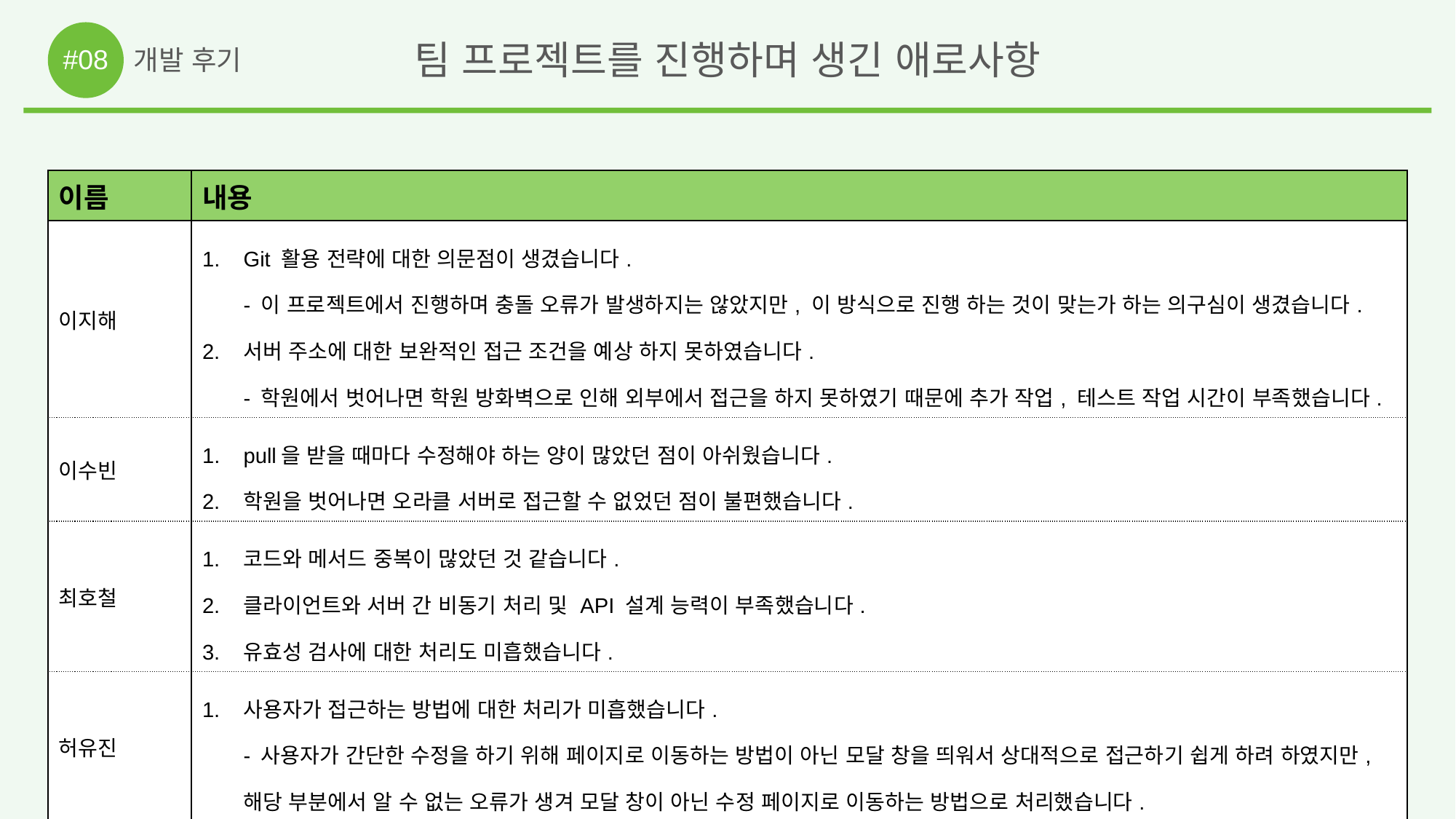

#08
팀 프로젝트를 진행하며 생긴 애로사항
개발 후기

| 이름 | 내용 |
| --- | --- |
| 이지해 | Git 활용 전략에 대한 의문점이 생겼습니다. - 이 프로젝트에서 진행하며 충돌 오류가 발생하지는 않았지만, 이 방식으로 진행 하는 것이 맞는가 하는 의구심이 생겼습니다. 서버 주소에 대한 보완적인 접근 조건을 예상 하지 못하였습니다. - 학원에서 벗어나면 학원 방화벽으로 인해 외부에서 접근을 하지 못하였기 때문에 추가 작업, 테스트 작업 시간이 부족했습니다. |
| 이수빈 | pull을 받을 때마다 수정해야 하는 양이 많았던 점이 아쉬웠습니다. 학원을 벗어나면 오라클 서버로 접근할 수 없었던 점이 불편했습니다. |
| 최호철 | 코드와 메서드 중복이 많았던 것 같습니다. 클라이언트와 서버 간 비동기 처리 및 API 설계 능력이 부족했습니다. 유효성 검사에 대한 처리도 미흡했습니다. |
| 허유진 | 사용자가 접근하는 방법에 대한 처리가 미흡했습니다. - 사용자가 간단한 수정을 하기 위해 페이지로 이동하는 방법이 아닌 모달 창을 띄워서 상대적으로 접근하기 쉽게 하려 하였지만, 해당 부분에서 알 수 없는 오류가 생겨 모달 창이 아닌 수정 페이지로 이동하는 방법으로 처리했습니다. |